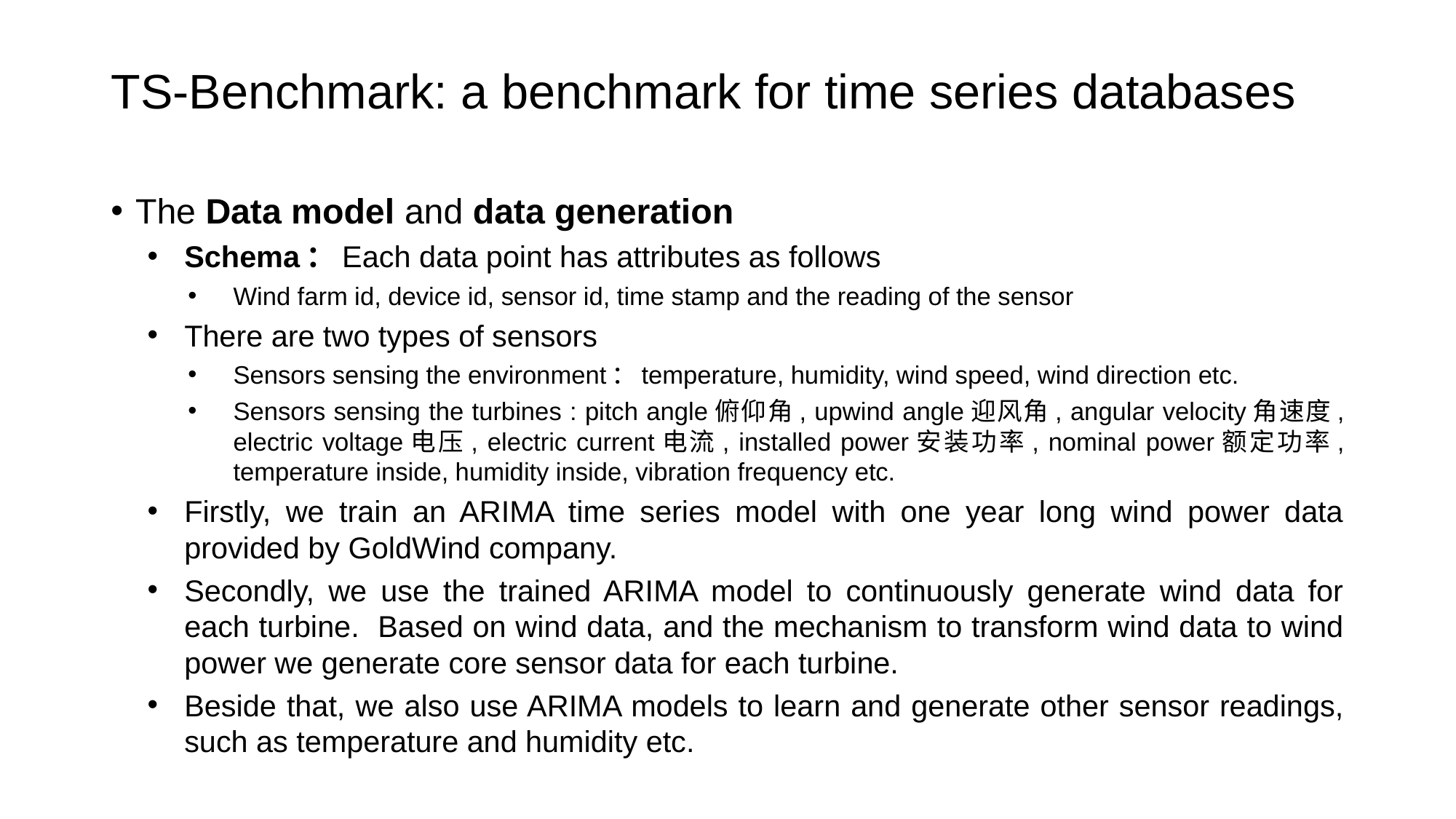

# TS-Benchmark: a benchmark for time series databases
The Data model and data generation
Schema：Each data point has attributes as follows
Wind farm id, device id, sensor id, time stamp and the reading of the sensor
There are two types of sensors
Sensors sensing the environment：temperature, humidity, wind speed, wind direction etc.
Sensors sensing the turbines : pitch angle俯仰角, upwind angle迎风角, angular velocity角速度, electric voltage电压, electric current电流, installed power安装功率, nominal power额定功率, temperature inside, humidity inside, vibration frequency etc.
Firstly, we train an ARIMA time series model with one year long wind power data provided by GoldWind company.
Secondly, we use the trained ARIMA model to continuously generate wind data for each turbine.  Based on wind data, and the mechanism to transform wind data to wind power we generate core sensor data for each turbine.
Beside that, we also use ARIMA models to learn and generate other sensor readings, such as temperature and humidity etc.